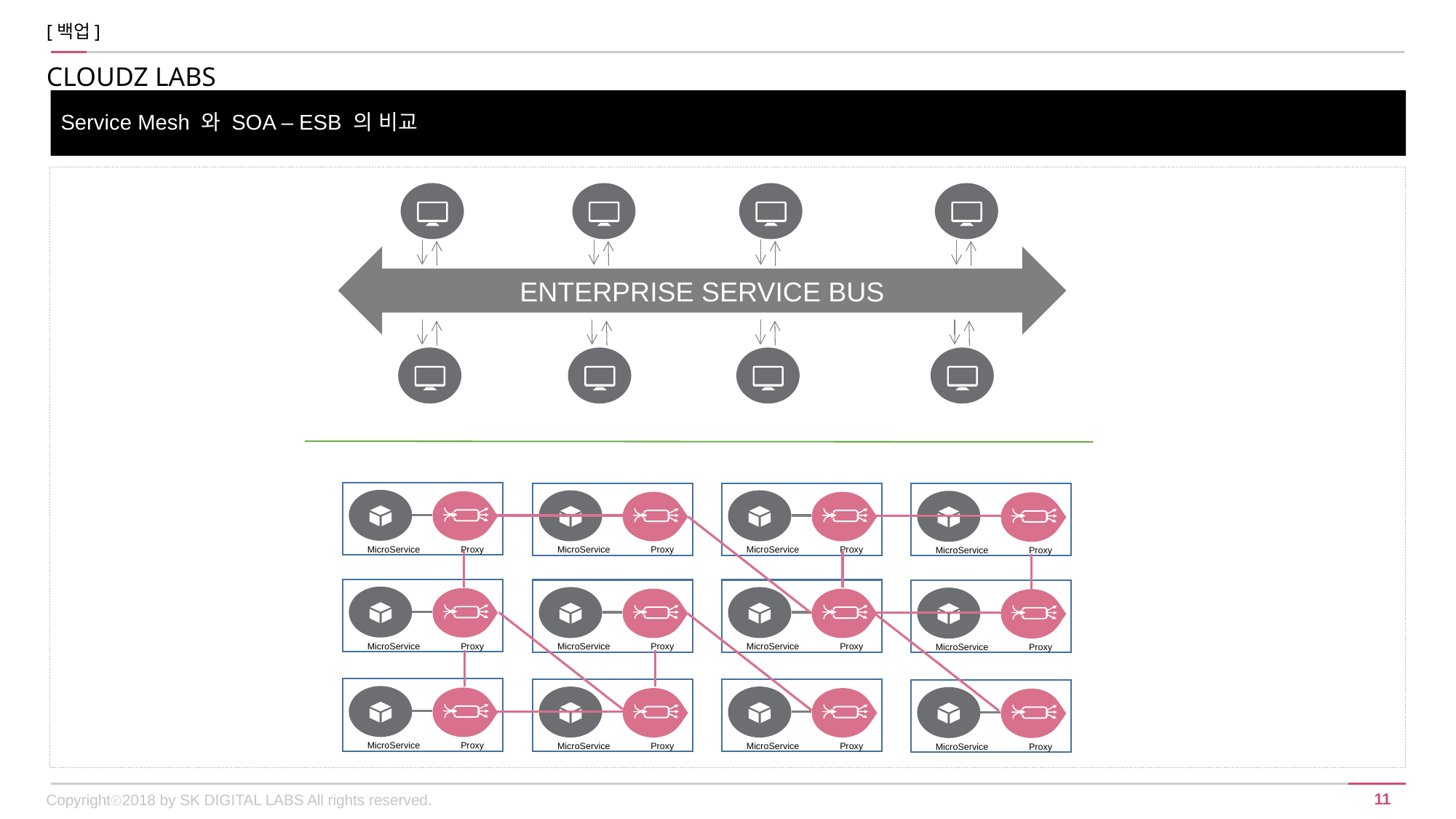

[백업]

CLOUDZ LABS
Service Mesh 와 SOA – ESB 의 비교

ENTERPRISE SERVICE BUS

MicroService
Proxy

MicroService
Proxy

MicroService
Proxy

MicroService
Proxy

MicroService
Proxy

MicroService
Proxy

MicroService
Proxy

MicroService
Proxy

MicroService
Proxy

MicroService
Proxy

MicroService
Proxy

MicroService
Proxy
Copyrightⓒ2018 by SK DIGITAL LABS All rights reserved.